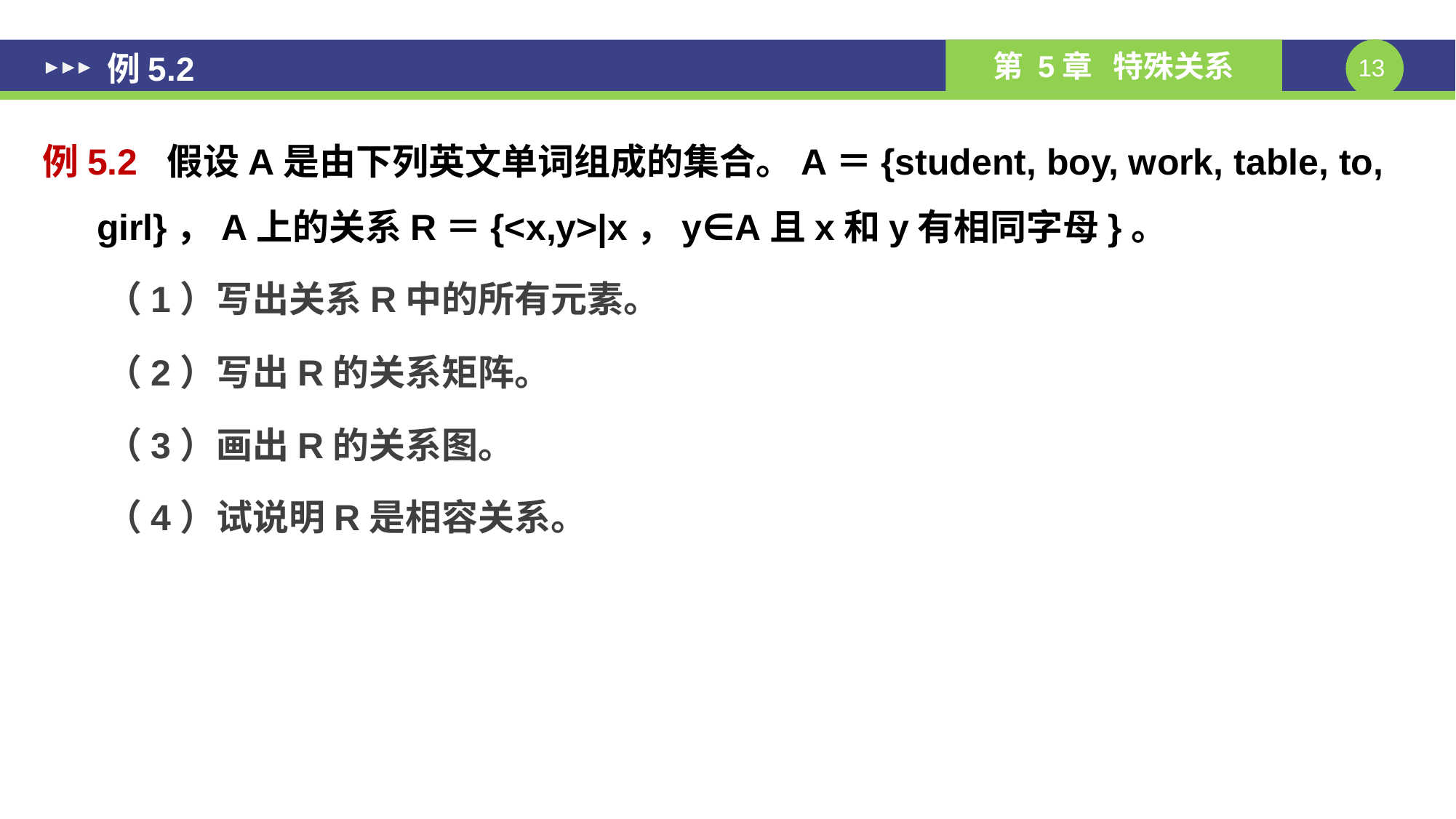

# 例5.2
例5.2  假设A是由下列英文单词组成的集合。A＝{student, boy, work, table, to, girl}，A上的关系R＝{<x,y>|x，y∈A且x和y有相同字母}。
（1）写出关系R中的所有元素。
（2）写出R的关系矩阵。
（3）画出R的关系图。
（4）试说明R是相容关系。